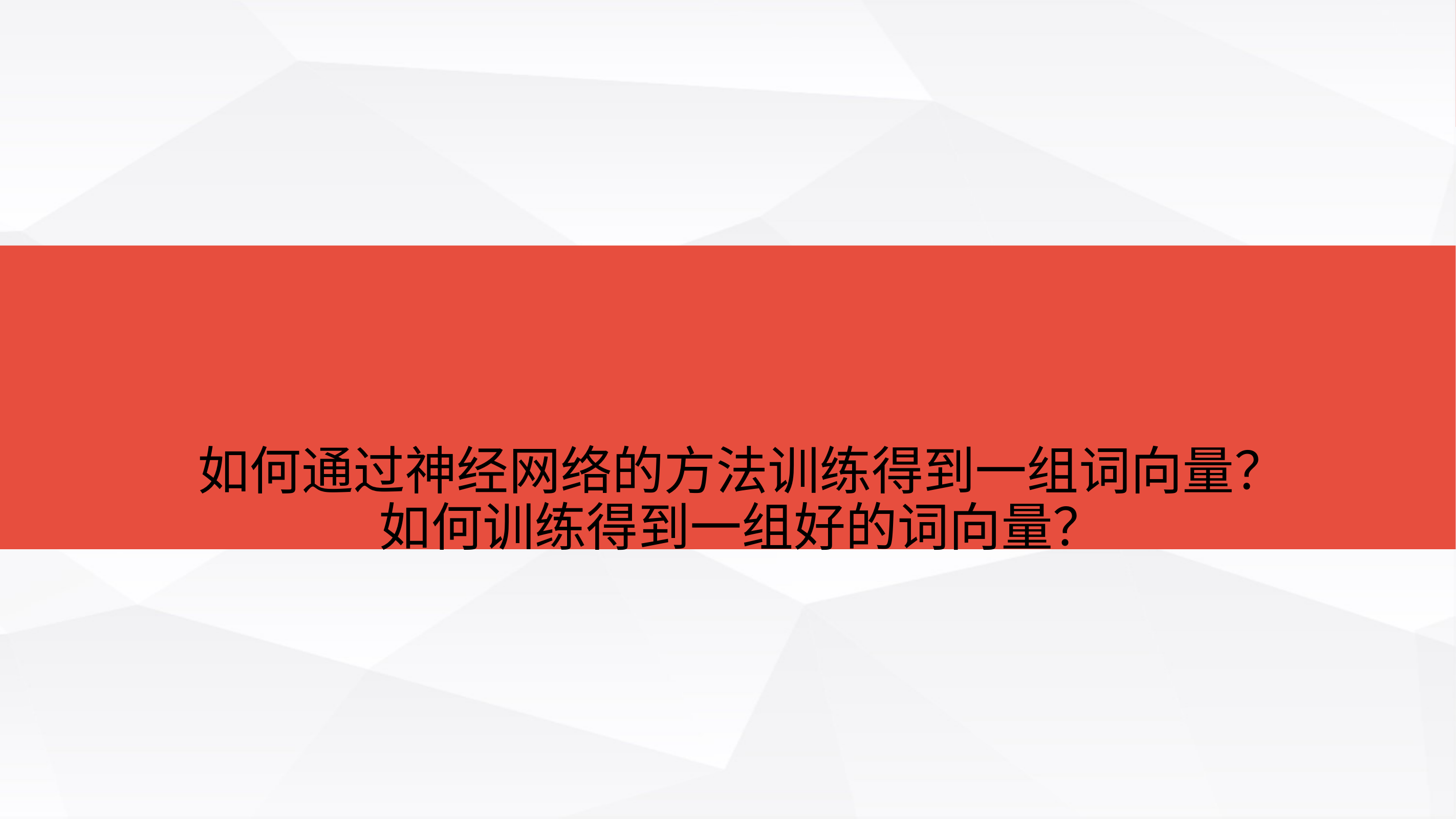

# 如何通过神经网络的方法训练得到一组词向量？ 如何训练得到一组好的词向量？